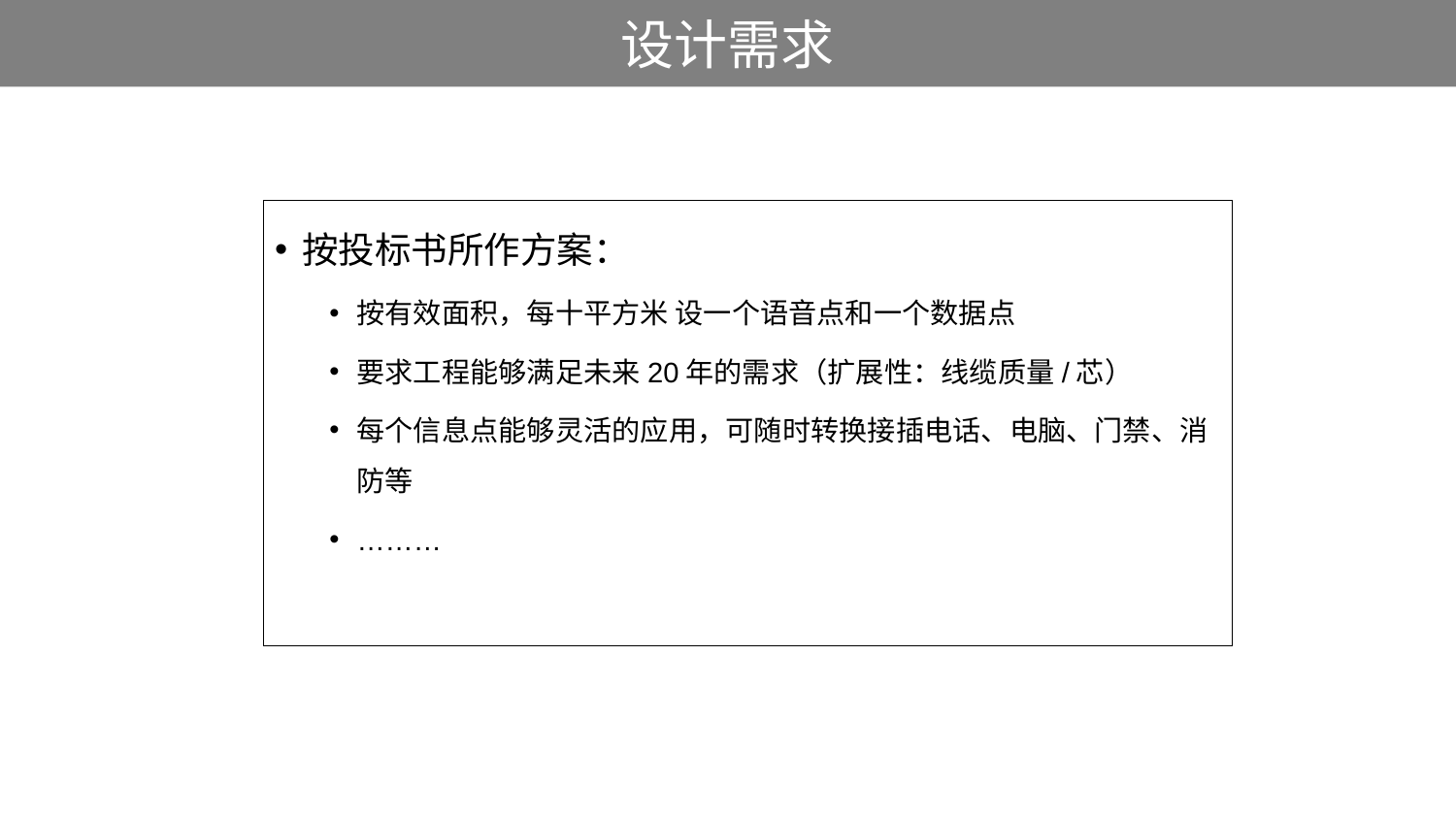

# 设计需求
按投标书所作方案：
按有效面积，每十平方米 设一个语音点和一个数据点
要求工程能够满足未来20年的需求（扩展性：线缆质量/芯）
每个信息点能够灵活的应用，可随时转换接插电话、电脑、门禁、消防等
………